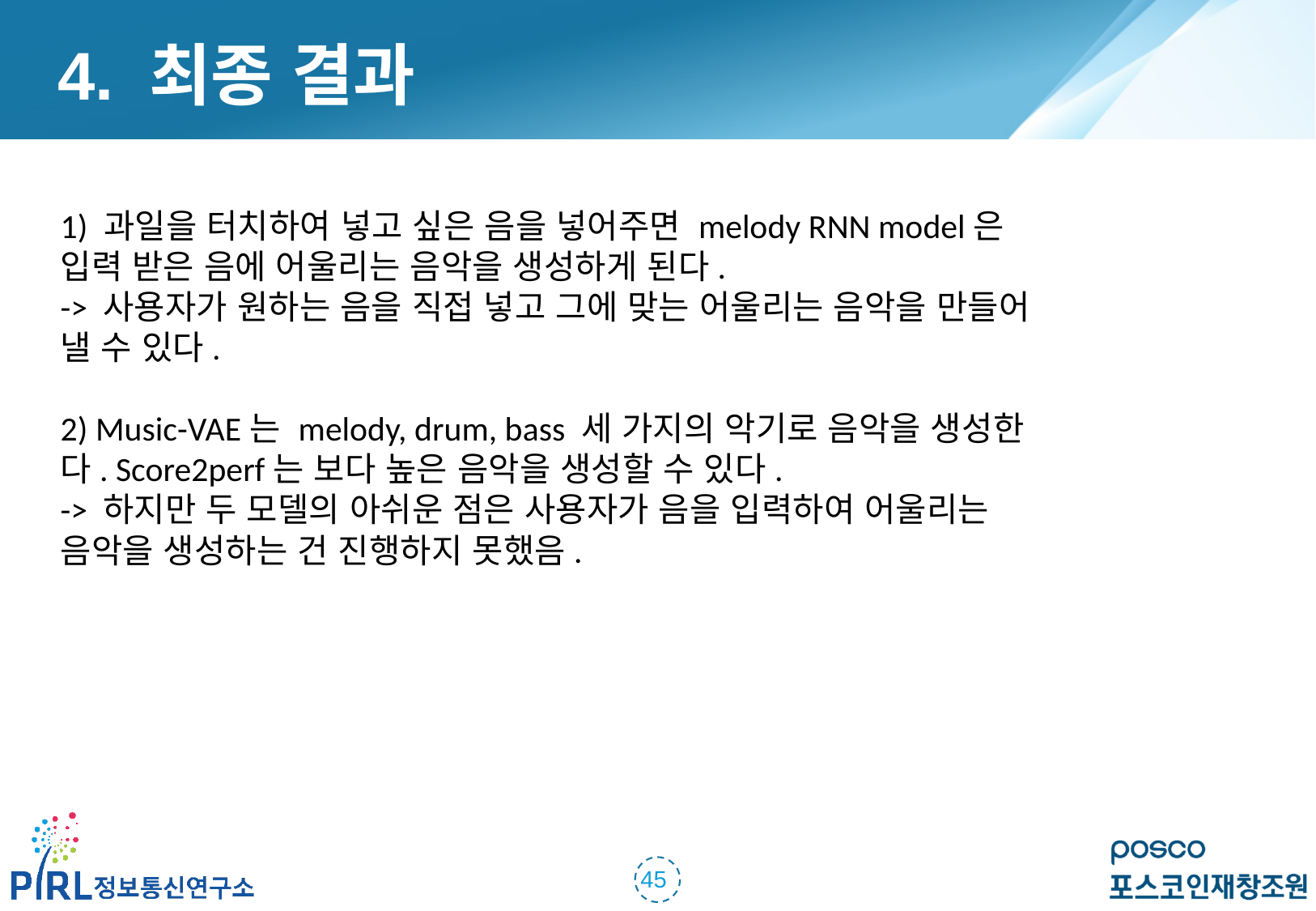

4. 최종 결과

1) 과일을 터치하여 넣고 싶은 음을 넣어주면 melody RNN model은 입력 받은 음에 어울리는 음악을 생성하게 된다.
-> 사용자가 원하는 음을 직접 넣고 그에 맞는 어울리는 음악을 만들어 낼 수 있다.

2) Music-VAE는 melody, drum, bass 세 가지의 악기로 음악을 생성한다. Score2perf는 보다 높은 음악을 생성할 수 있다.
-> 하지만 두 모델의 아쉬운 점은 사용자가 음을 입력하여 어울리는 음악을 생성하는 건 진행하지 못했음.